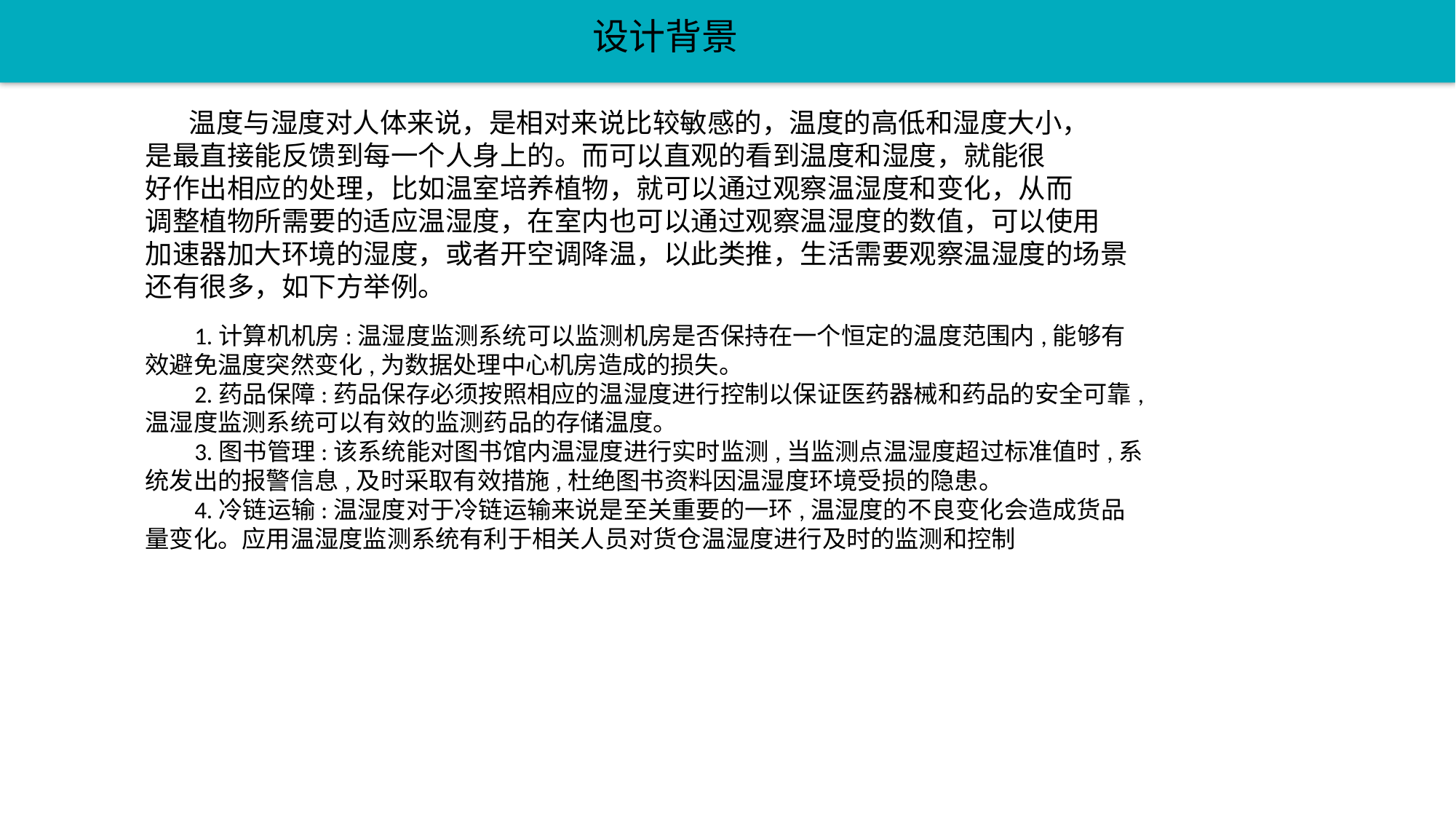

设计背景
      温度与湿度对人体来说，是相对来说比较敏感的，温度的高低和湿度大小，
是最直接能反馈到每一个人身上的。而可以直观的看到温度和湿度，就能很
好作出相应的处理，比如温室培养植物，就可以通过观察温湿度和变化，从而
调整植物所需要的适应温湿度，在室内也可以通过观察温湿度的数值，可以使用
加速器加大环境的湿度，或者开空调降温，以此类推，生活需要观察温湿度的场景
还有很多，如下方举例。
         1.计算机机房:温湿度监测系统可以监测机房是否保持在一个恒定的温度范围内,能够有效避免温度突然变化,为数据处理中心机房造成的损失。
         2.药品保障:药品保存必须按照相应的温湿度进行控制以保证医药器械和药品的安全可靠,
温湿度监测系统可以有效的监测药品的存储温度。
         3.图书管理:该系统能对图书馆内温湿度进行实时监测,当监测点温湿度超过标准值时,系统发出的报警信息,及时采取有效措施,杜绝图书资料因温湿度环境受损的隐患。
         4.冷链运输:温湿度对于冷链运输来说是至关重要的一环,温湿度的不良变化会造成货品量变化。应用温湿度监测系统有利于相关人员对货仓温湿度进行及时的监测和控制